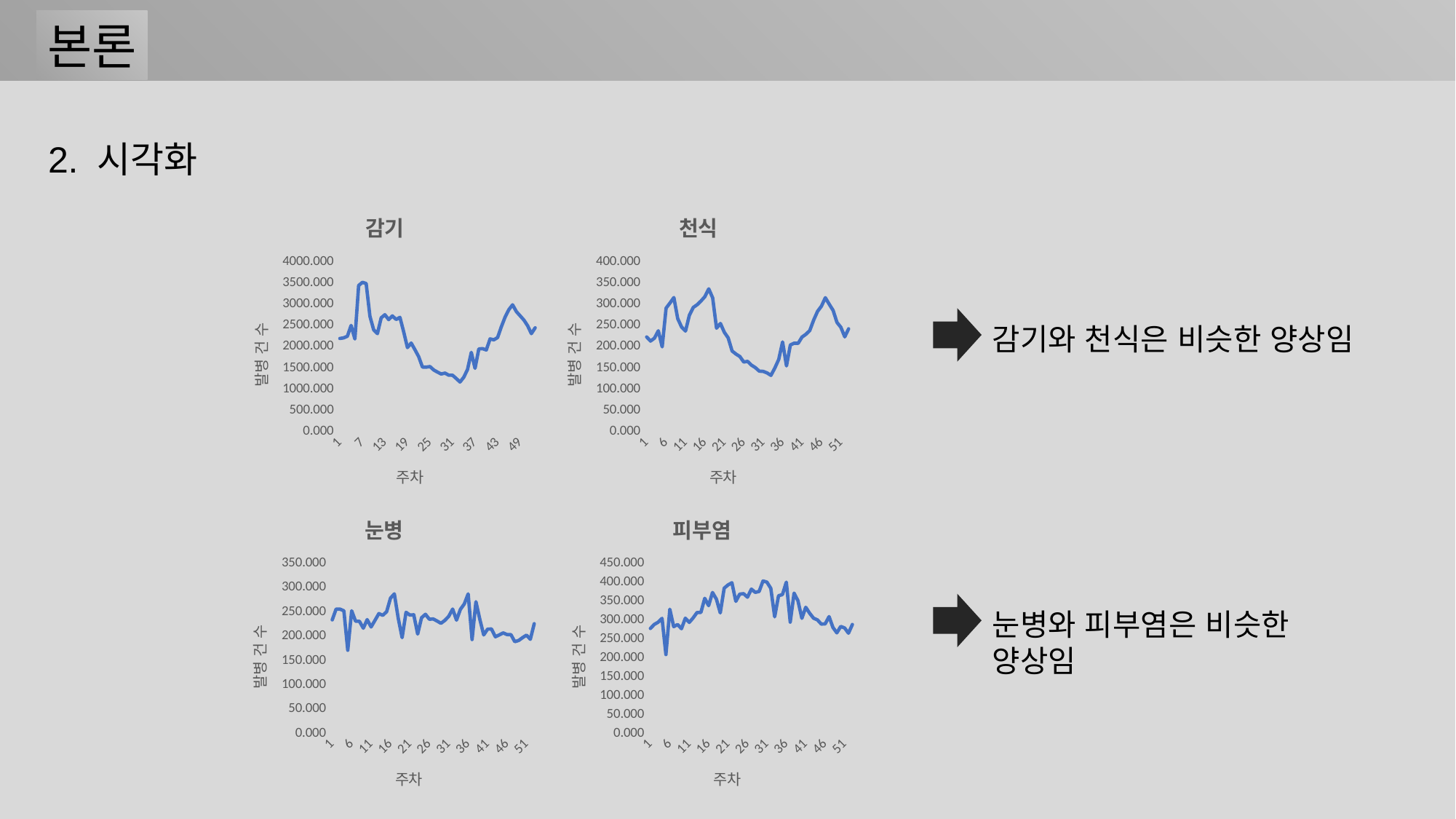

본론
2. 시각화

### Chart:

| Category | 감기 |
|---|---|

### Chart:

| Category | 천식 |
|---|---|
감기와 천식은 비슷한 양상임

### Chart:

| Category | 눈병 |
|---|---|

### Chart:

| Category | 피부염 |
|---|---|
눈병와 피부염은 비슷한 양상임